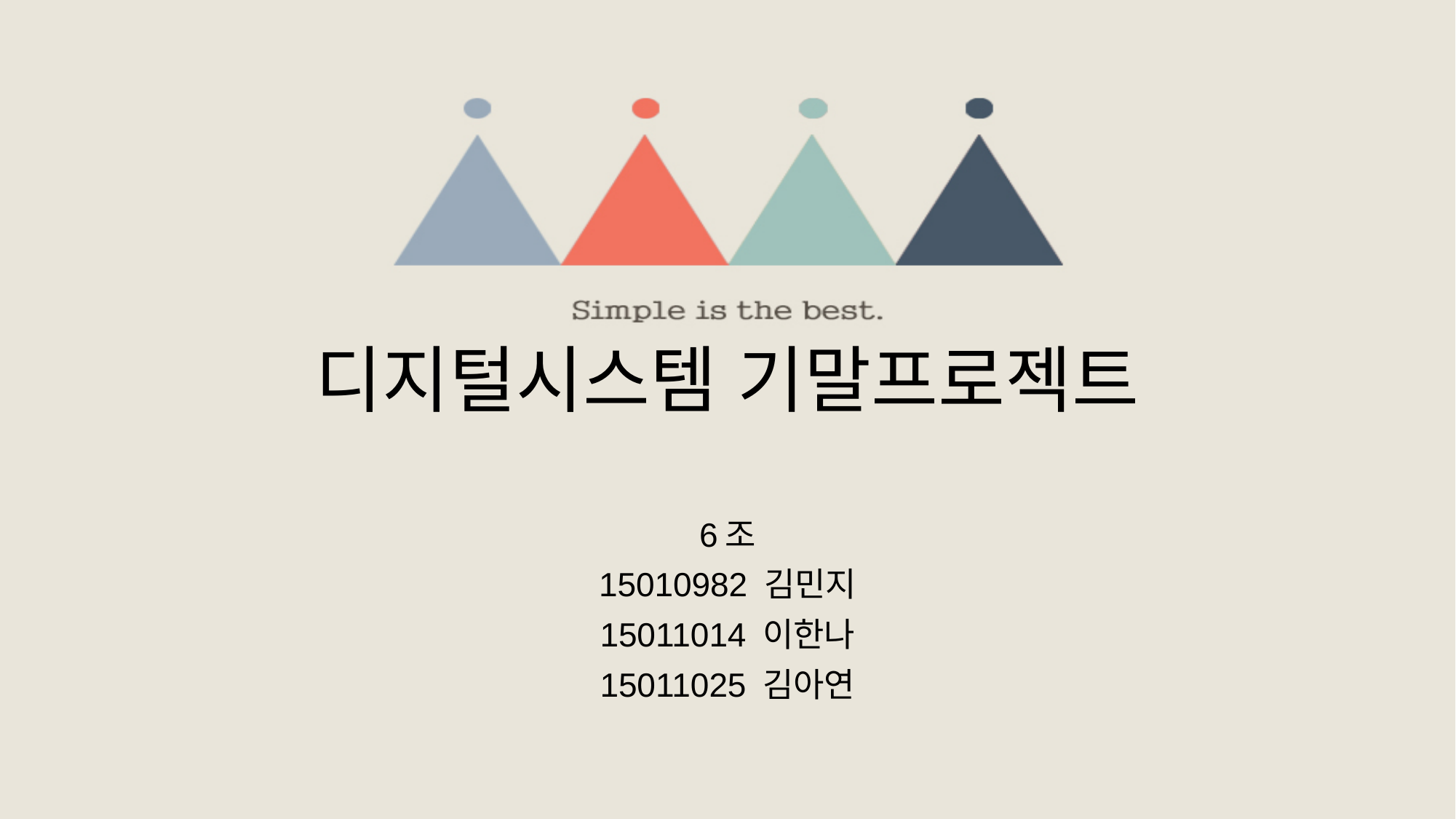

# 디지털시스템 기말프로젝트
6조
15010982 김민지
15011014 이한나
15011025 김아연